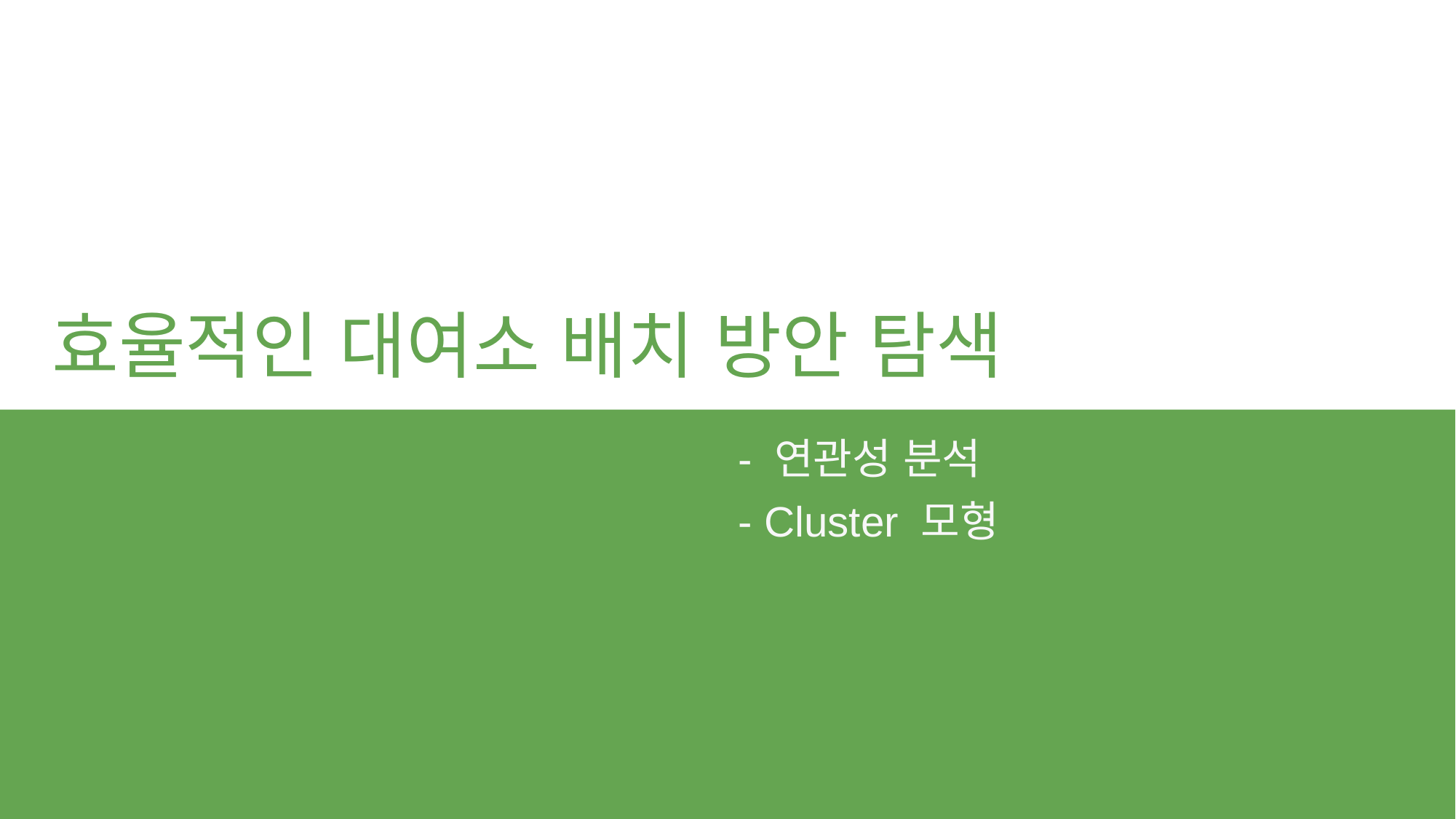

효율적인 대여소 배치 방안 탐색

- 연관성 분석
- Cluster 모형